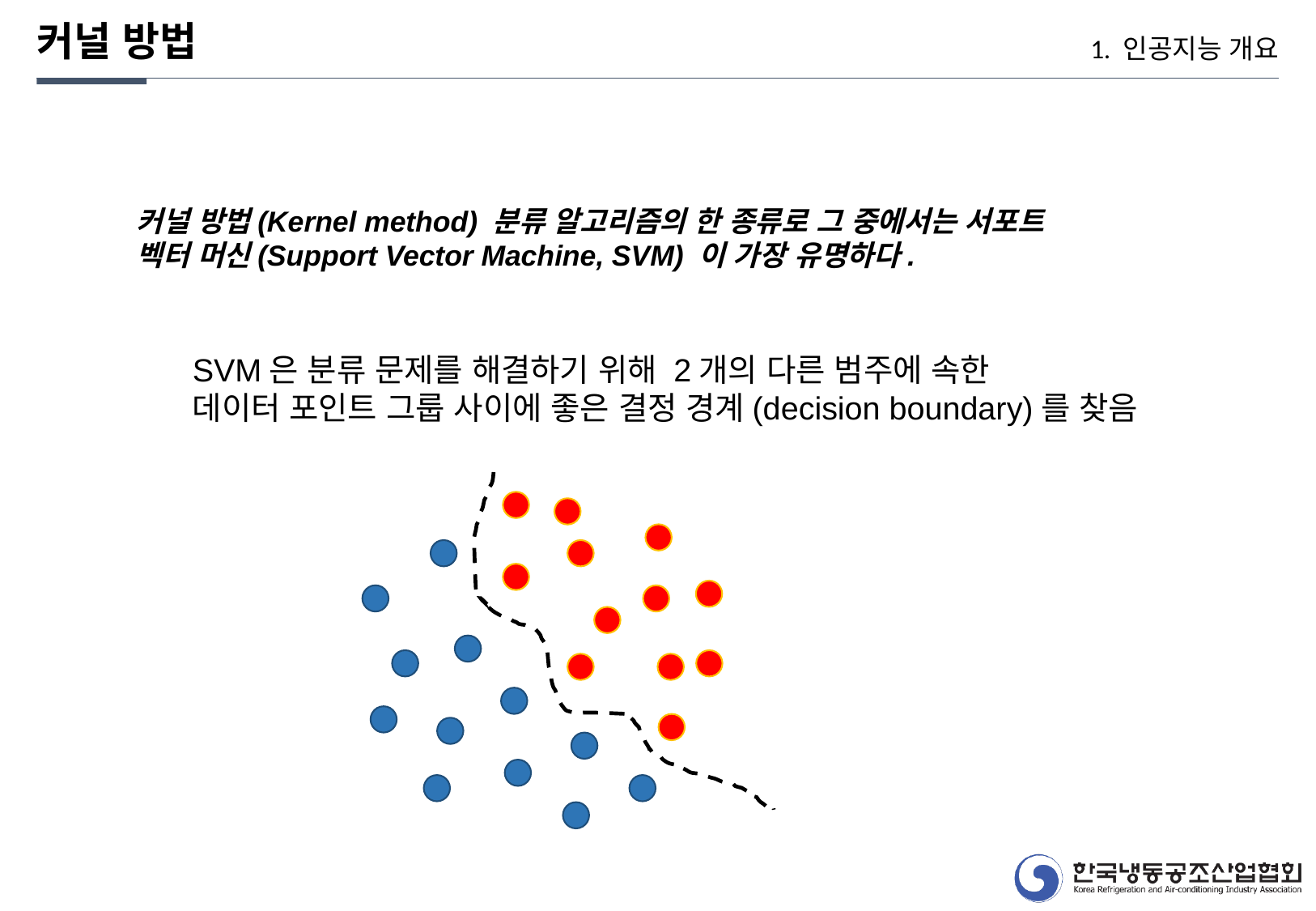

커널 방법
1. 인공지능 개요
커널 방법(Kernel method) 분류 알고리즘의 한 종류로 그 중에서는 서포트 벡터 머신(Support Vector Machine, SVM) 이 가장 유명하다.
SVM은 분류 문제를 해결하기 위해 2개의 다른 범주에 속한
데이터 포인트 그룹 사이에 좋은 결정 경계(decision boundary)를 찾음